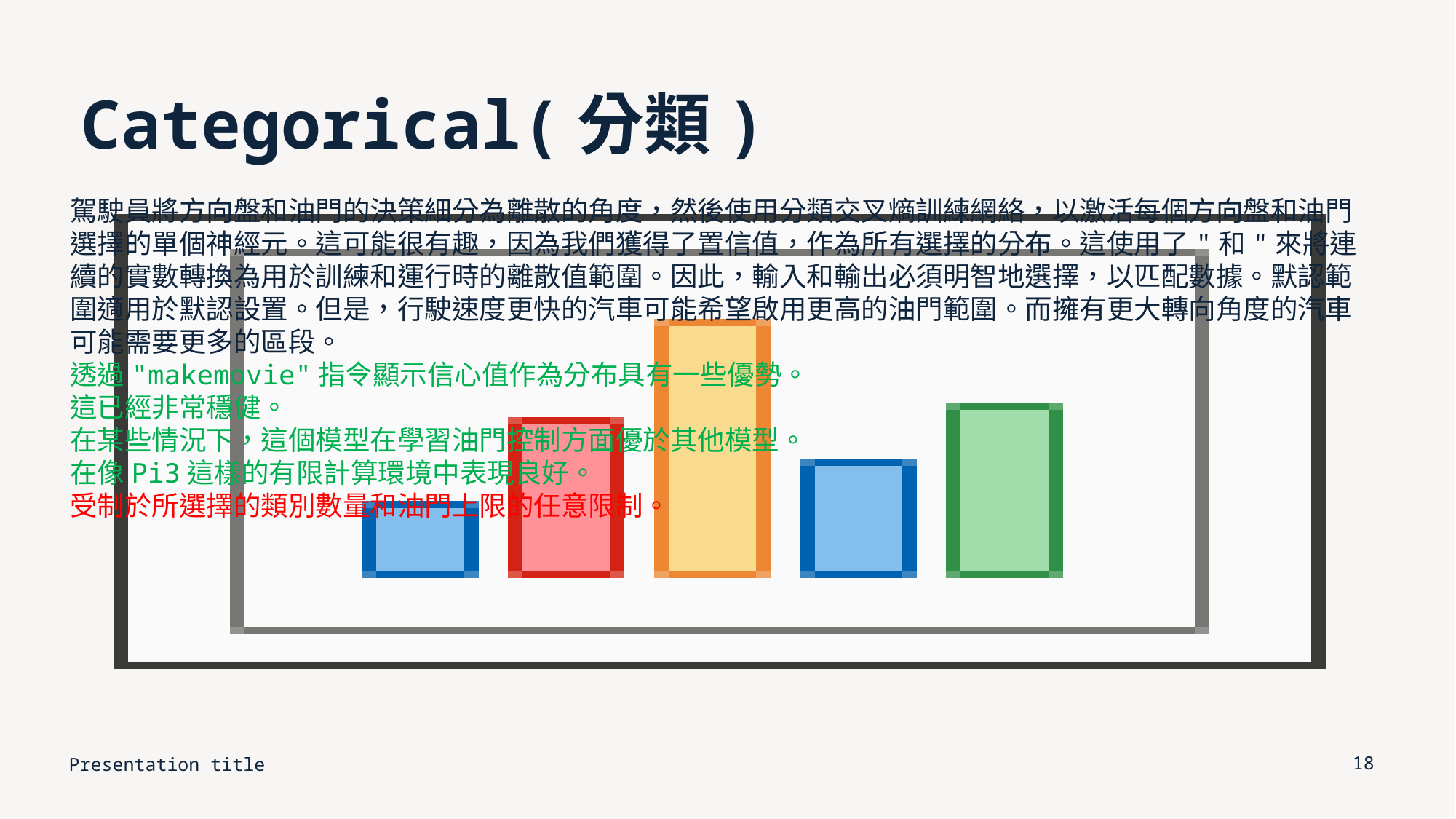

# Categorical(分類)
駕駛員將方向盤和油門的決策細分為離散的角度，然後使用分類交叉熵訓練網絡，以激活每個方向盤和油門選擇的單個神經元。這可能很有趣，因為我們獲得了置信值，作為所有選擇的分布。這使用了"和"來將連續的實數轉換為用於訓練和運行時的離散值範圍。因此，輸入和輸出必須明智地選擇，以匹配數據。默認範圍適用於默認設置。但是，行駛速度更快的汽車可能希望啟用更高的油門範圍。而擁有更大轉向角度的汽車可能需要更多的區段。
透過"makemovie"指令顯示信心值作為分布具有一些優勢。
這已經非常穩健。
在某些情況下，這個模型在學習油門控制方面優於其他模型。
在像Pi3這樣的有限計算環境中表現良好。
受制於所選擇的類別數量和油門上限的任意限制。
Presentation title
18